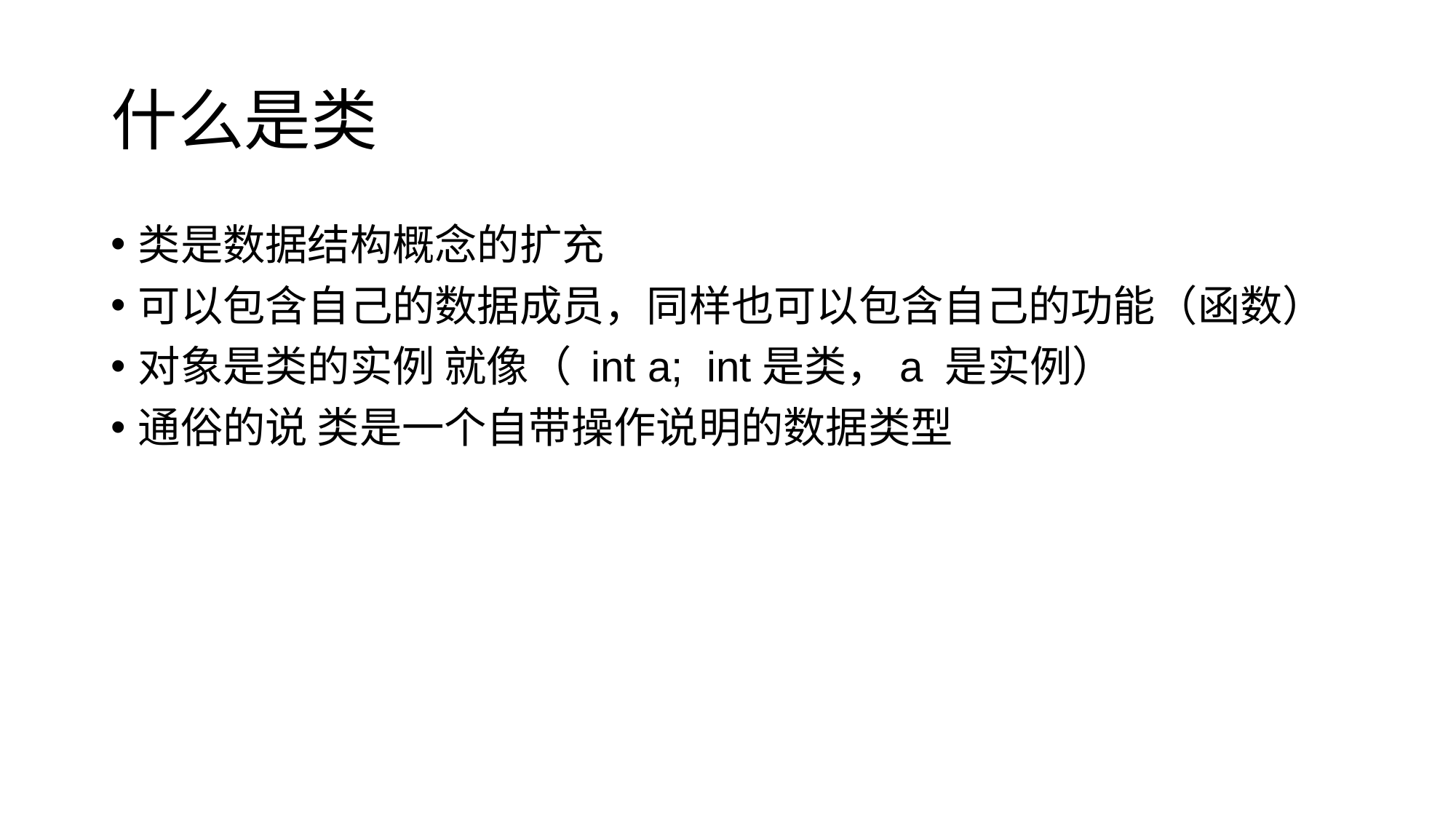

# 什么是类
类是数据结构概念的扩充
可以包含自己的数据成员，同样也可以包含自己的功能（函数）
对象是类的实例 就像（ int a;  int是类，a 是实例）
通俗的说 类是一个自带操作说明的数据类型